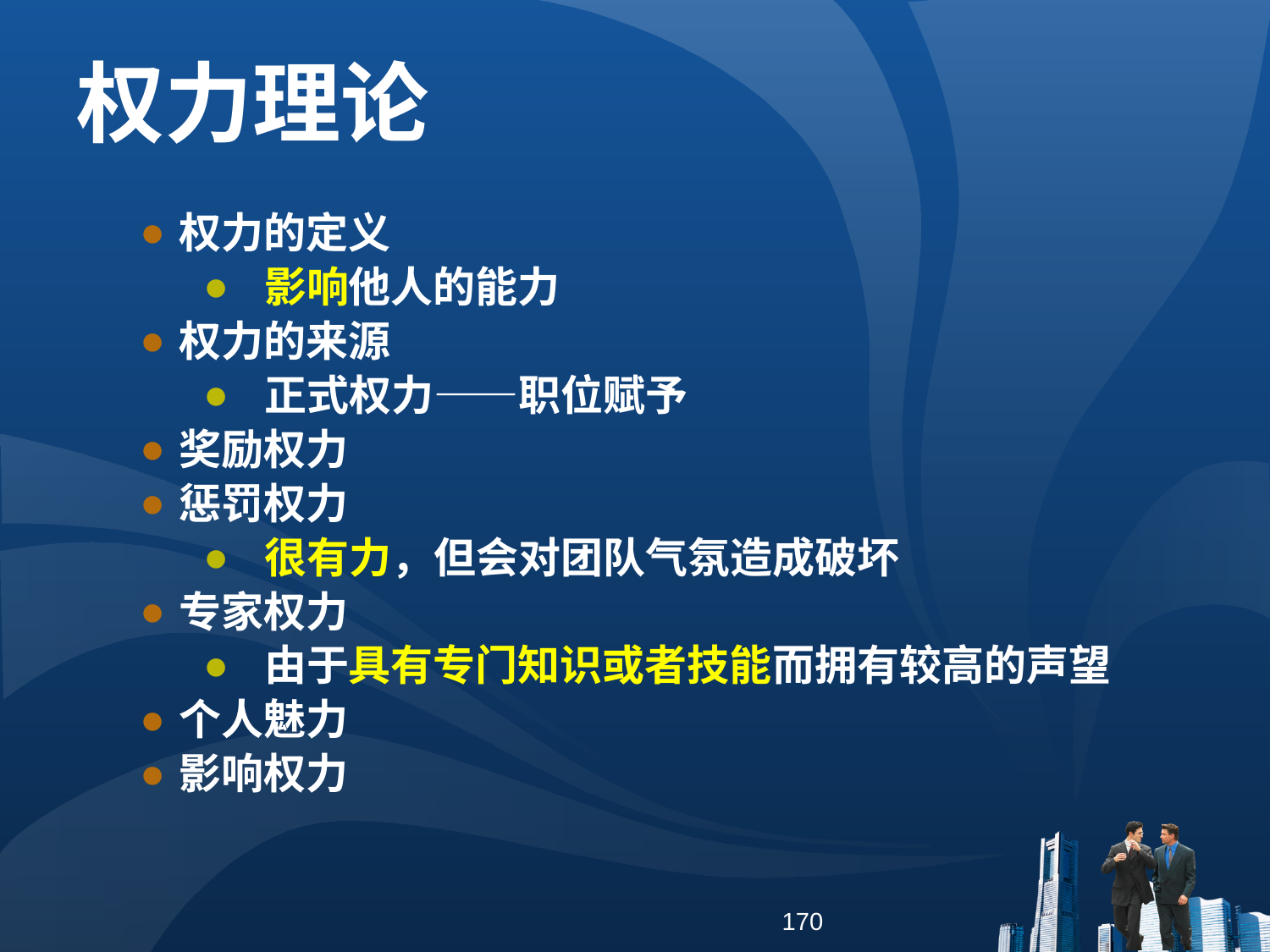

权力理论

权力的定义
  影响他人的能力
权力的来源
  正式权力——职位赋予
奖励权力
惩罚权力
  很有力，但会对团队气氛造成破坏
专家权力
  由于具有专门知识或者技能而拥有较高的声望
个人魅力
影响权力
170